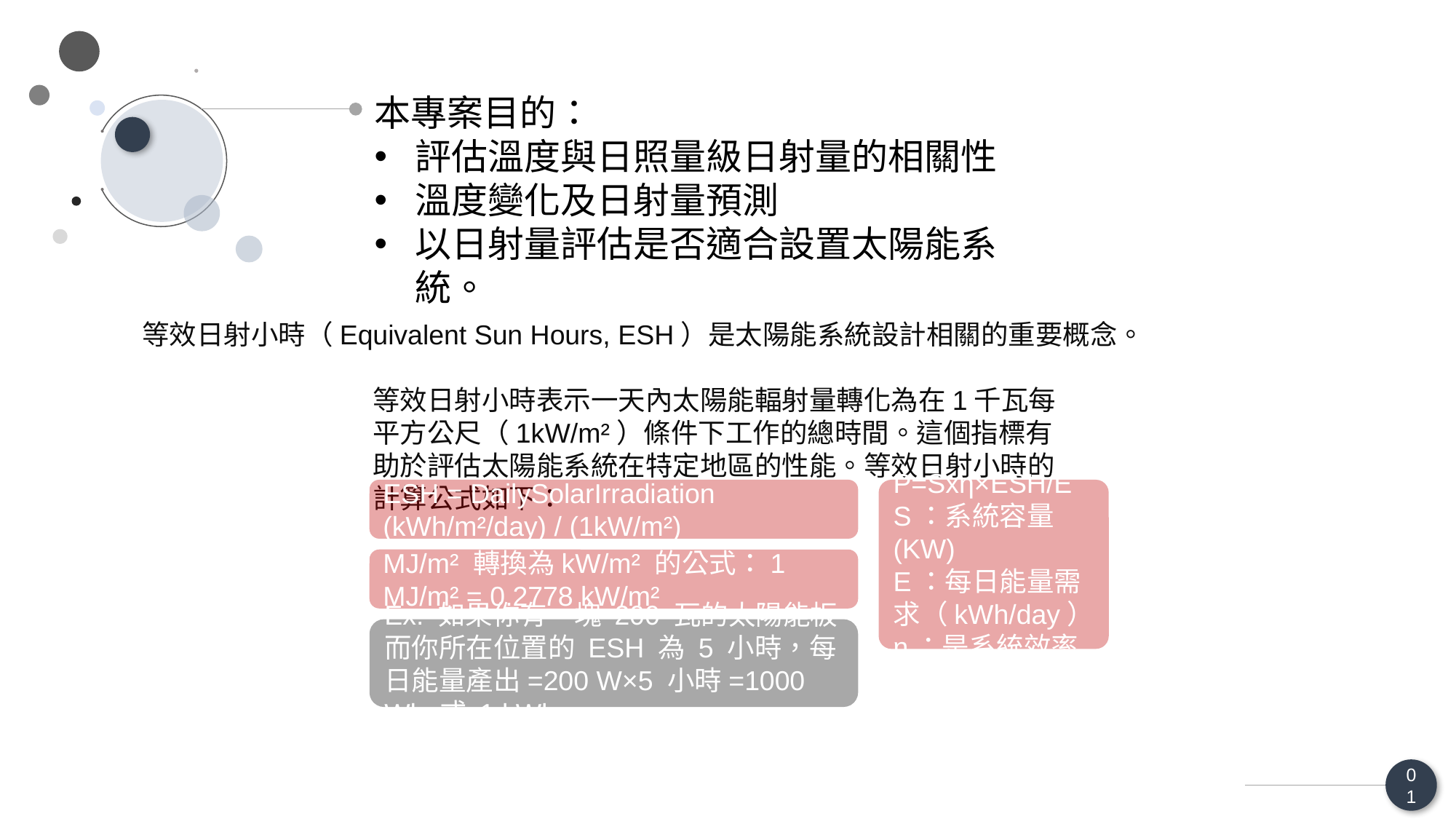

本專案目的：
評估溫度與日照量級日射量的相關性
溫度變化及日射量預測
以日射量評估是否適合設置太陽能系統。
等效日射小時（Equivalent Sun Hours, ESH）是太陽能系統設計相關的重要概念。
等效日射小時表示一天內太陽能輻射量轉化為在1千瓦每平方公尺（1kW/m²）條件下工作的總時間。這個指標有助於評估太陽能系統在特定地區的性能。等效日射小時的計算公式如下：
P=Sxη×ESH/E
S：系統容量(KW)
E：每日能量需求（kWh/day）
η：是系統效率
ESH = DailySolarIrradiation (kWh/m²/day) / (1kW/m²)
MJ/m² 轉換為kW/m² 的公式：1 MJ/m² = 0.2778 kW/m²
Ex. 如果你有一塊 200 瓦的太陽能板，而你所在位置的 ESH 為 5 小時，每日能量產出=200 W×5 小時=1000 Wh 或 1 kWh
01